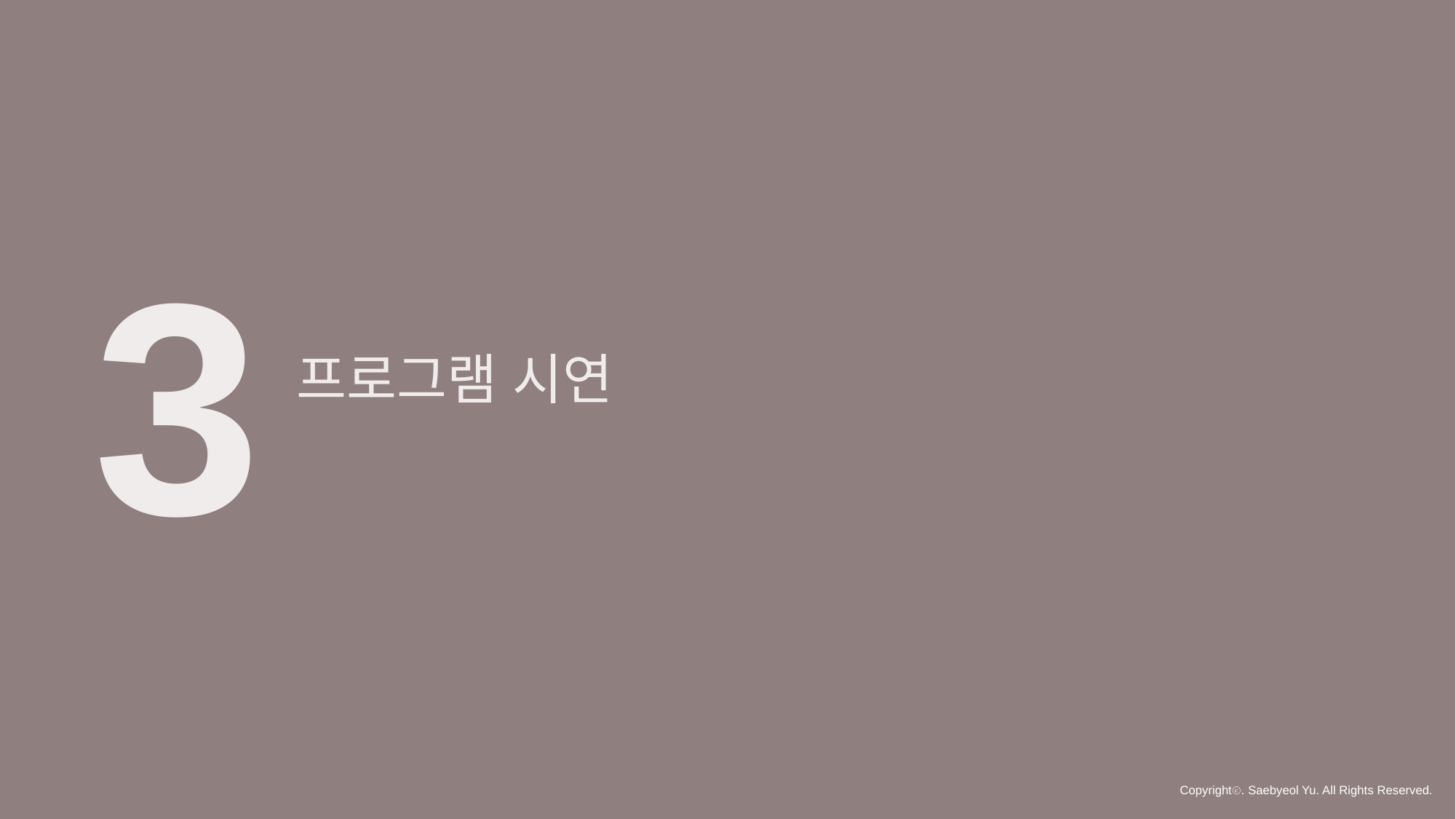

3
프로그램 시연
Copyrightⓒ. Saebyeol Yu. All Rights Reserved.